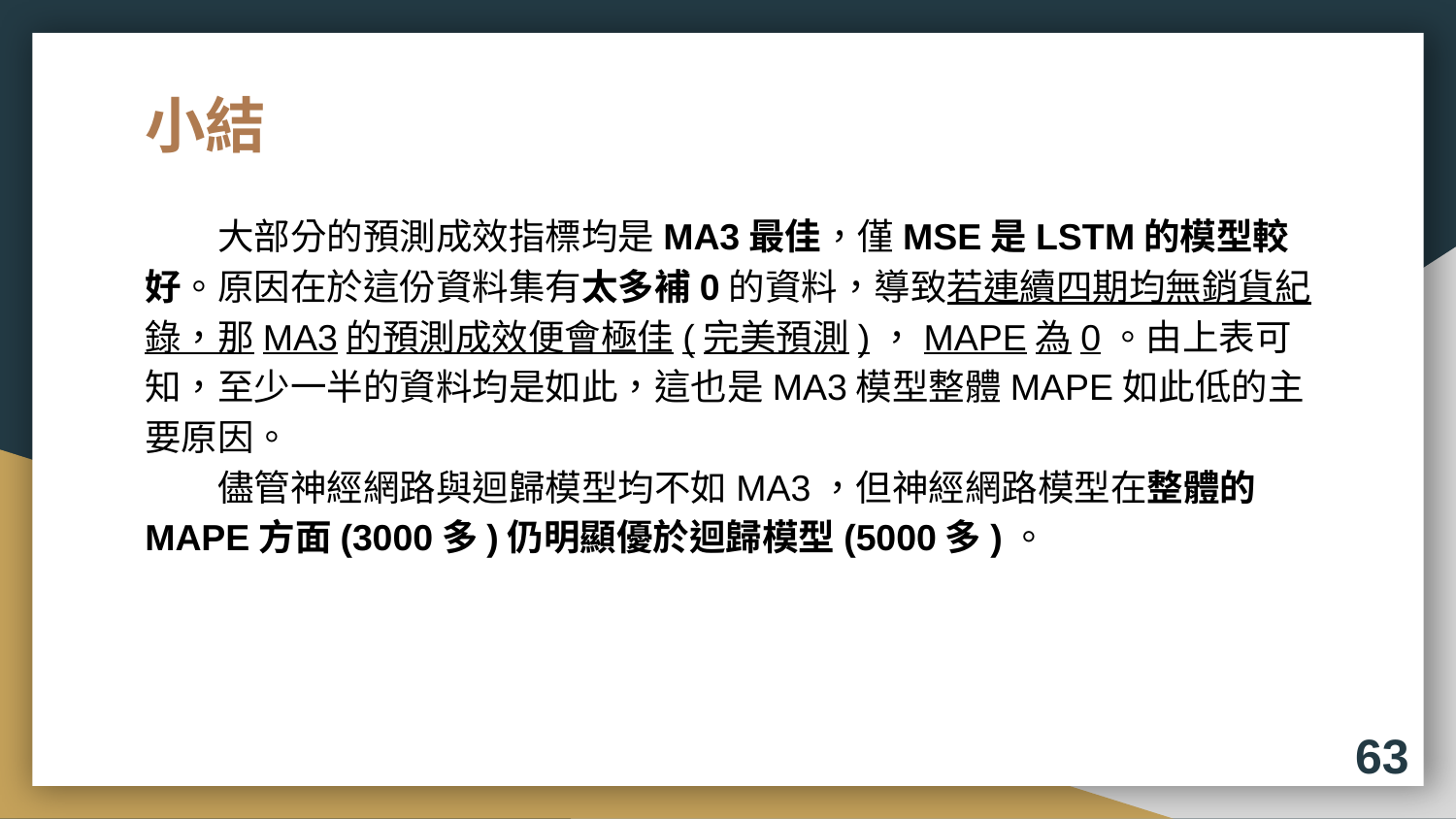

# 小結
大部分的預測成效指標均是MA3最佳，僅MSE是LSTM的模型較好。原因在於這份資料集有太多補0的資料，導致若連續四期均無銷貨紀錄，那MA3的預測成效便會極佳(完美預測)，MAPE為0。由上表可知，至少一半的資料均是如此，這也是MA3模型整體MAPE如此低的主要原因。
儘管神經網路與迴歸模型均不如MA3，但神經網路模型在整體的MAPE方面(3000多)仍明顯優於迴歸模型(5000多)。
63